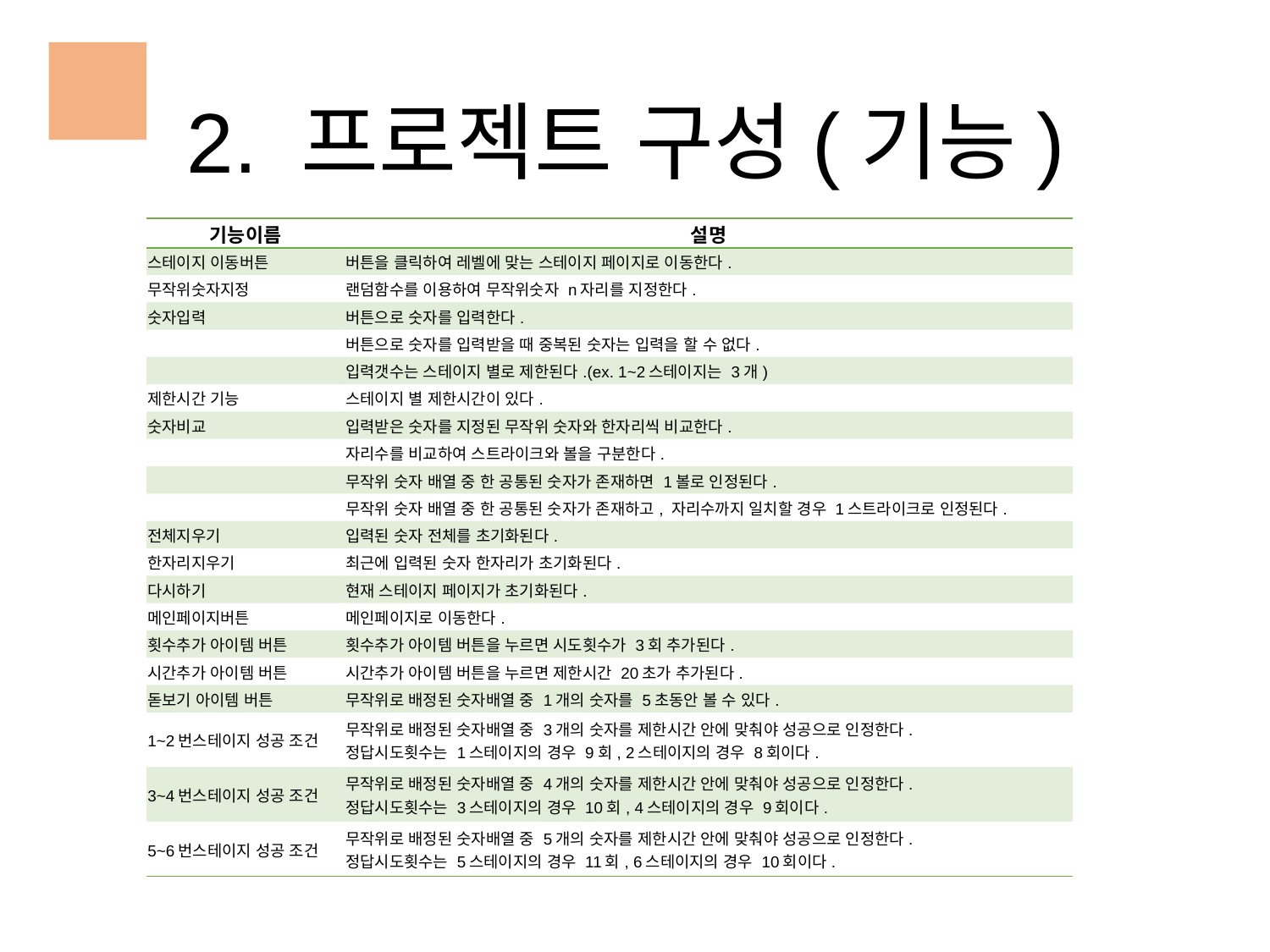

2. 프로젝트 구성(기능)
| 기능이름 | 설명 |
| --- | --- |
| 스테이지 이동버튼 | 버튼을 클릭하여 레벨에 맞는 스테이지 페이지로 이동한다. |
| 무작위숫자지정 | 랜덤함수를 이용하여 무작위숫자 n자리를 지정한다. |
| 숫자입력 | 버튼으로 숫자를 입력한다. |
|  | 버튼으로 숫자를 입력받을 때 중복된 숫자는 입력을 할 수 없다. |
|  | 입력갯수는 스테이지 별로 제한된다.(ex. 1~2스테이지는 3개) |
| 제한시간 기능 | 스테이지 별 제한시간이 있다. |
| 숫자비교 | 입력받은 숫자를 지정된 무작위 숫자와 한자리씩 비교한다. |
|  | 자리수를 비교하여 스트라이크와 볼을 구분한다. |
|  | 무작위 숫자 배열 중 한 공통된 숫자가 존재하면 1볼로 인정된다. |
|  | 무작위 숫자 배열 중 한 공통된 숫자가 존재하고, 자리수까지 일치할 경우 1스트라이크로 인정된다. |
| 전체지우기 | 입력된 숫자 전체를 초기화된다. |
| 한자리지우기 | 최근에 입력된 숫자 한자리가 초기화된다. |
| 다시하기 | 현재 스테이지 페이지가 초기화된다. |
| 메인페이지버튼 | 메인페이지로 이동한다. |
| 횟수추가 아이템 버튼 | 횟수추가 아이템 버튼을 누르면 시도횟수가 3회 추가된다. |
| 시간추가 아이템 버튼 | 시간추가 아이템 버튼을 누르면 제한시간 20초가 추가된다. |
| 돋보기 아이템 버튼 | 무작위로 배정된 숫자배열 중 1개의 숫자를 5초동안 볼 수 있다. |
| 1~2번스테이지 성공 조건 | 무작위로 배정된 숫자배열 중 3개의 숫자를 제한시간 안에 맞춰야 성공으로 인정한다. 정답시도횟수는 1스테이지의 경우 9회, 2스테이지의 경우 8회이다. |
| 3~4번스테이지 성공 조건 | 무작위로 배정된 숫자배열 중 4개의 숫자를 제한시간 안에 맞춰야 성공으로 인정한다. 정답시도횟수는 3스테이지의 경우 10회, 4스테이지의 경우 9회이다. |
| 5~6번스테이지 성공 조건 | 무작위로 배정된 숫자배열 중 5개의 숫자를 제한시간 안에 맞춰야 성공으로 인정한다. 정답시도횟수는 5스테이지의 경우 11회, 6스테이지의 경우 10회이다. |